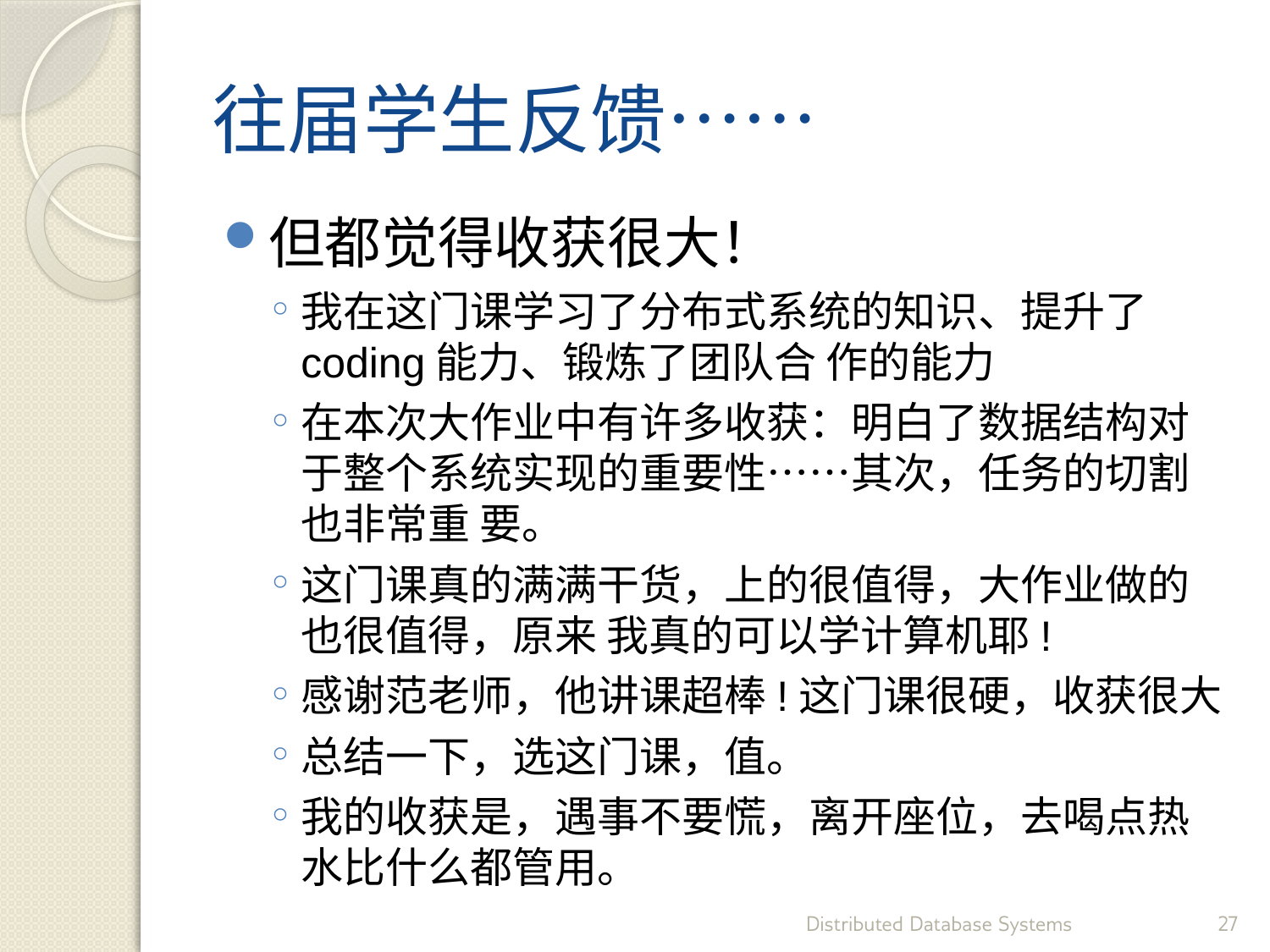

# 往届学生反馈……
但都觉得收获很大！
我在这门课学习了分布式系统的知识、提升了coding能力、锻炼了团队合 作的能力
在本次大作业中有许多收获：明白了数据结构对于整个系统实现的重要性……其次，任务的切割也非常重 要。
这门课真的满满干货，上的很值得，大作业做的也很值得，原来 我真的可以学计算机耶!
感谢范老师，他讲课超棒!这门课很硬，收获很大
总结一下，选这门课，值。
我的收获是，遇事不要慌，离开座位，去喝点热水比什么都管用。
Distributed Database Systems
27